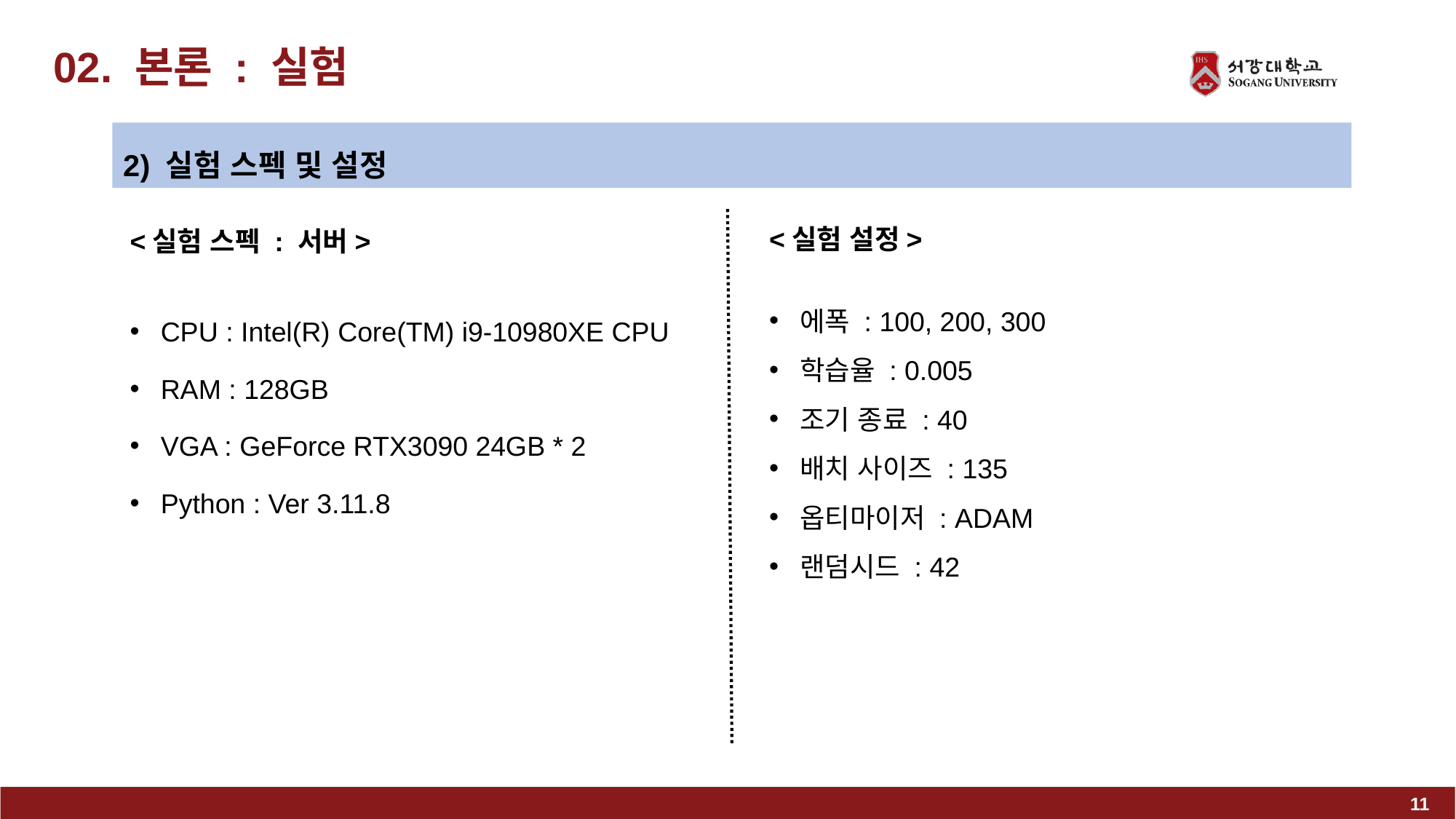

02. 본론 : 실험
2) 실험 스펙 및 설정

<실험 설정>

에폭 : 100, 200, 300
학습율 : 0.005
조기 종료 : 40
배치 사이즈 : 135
옵티마이저 : ADAM
랜덤시드 : 42

<실험 스펙 : 서버>

CPU : Intel(R) Core(TM) i9-10980XE CPU
RAM : 128GB
VGA : GeForce RTX3090 24GB * 2
Python : Ver 3.11.8

11